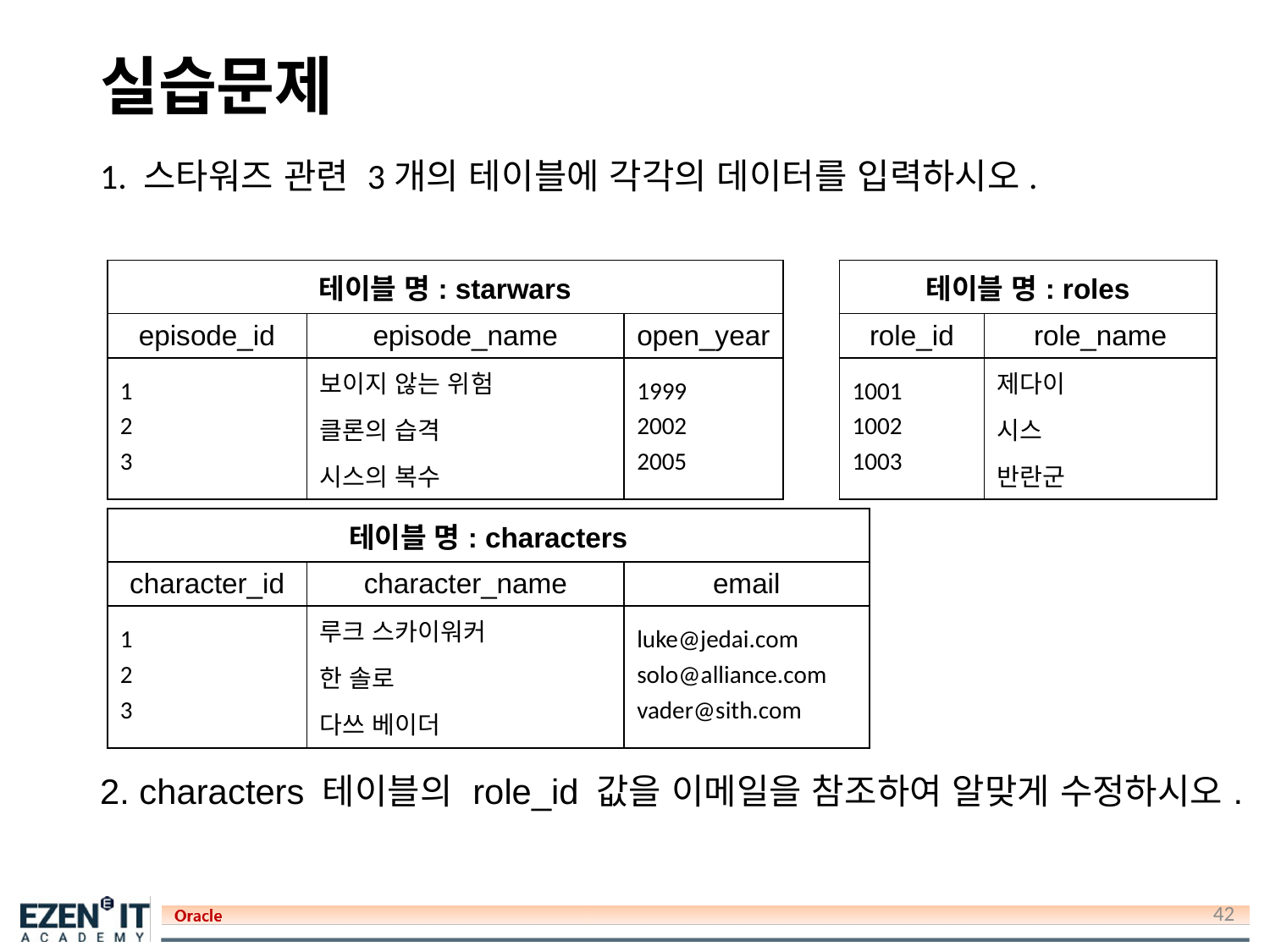

# 실습문제
1. 스타워즈 관련 3개의 테이블에 각각의 데이터를 입력하시오.
| 테이블 명: roles |  |
| --- | --- |
| role\_id | role\_name |
| 1001 1002 1003 | 제다이 시스 반란군 |
| 테이블 명: starwars |  |  |
| --- | --- | --- |
| episode\_id | episode\_name | open\_year |
| 1 2 3 | 보이지 않는 위험 클론의 습격 시스의 복수 | 1999 2002 2005 |
| 테이블 명: characters |  |  |
| --- | --- | --- |
| character\_id | character\_name | email |
| 1 2 3 | 루크 스카이워커 한 솔로 다쓰 베이더 | luke@jedai.com solo@alliance.com vader@sith.com |
2. characters 테이블의 role_id 값을 이메일을 참조하여 알맞게 수정하시오.
42